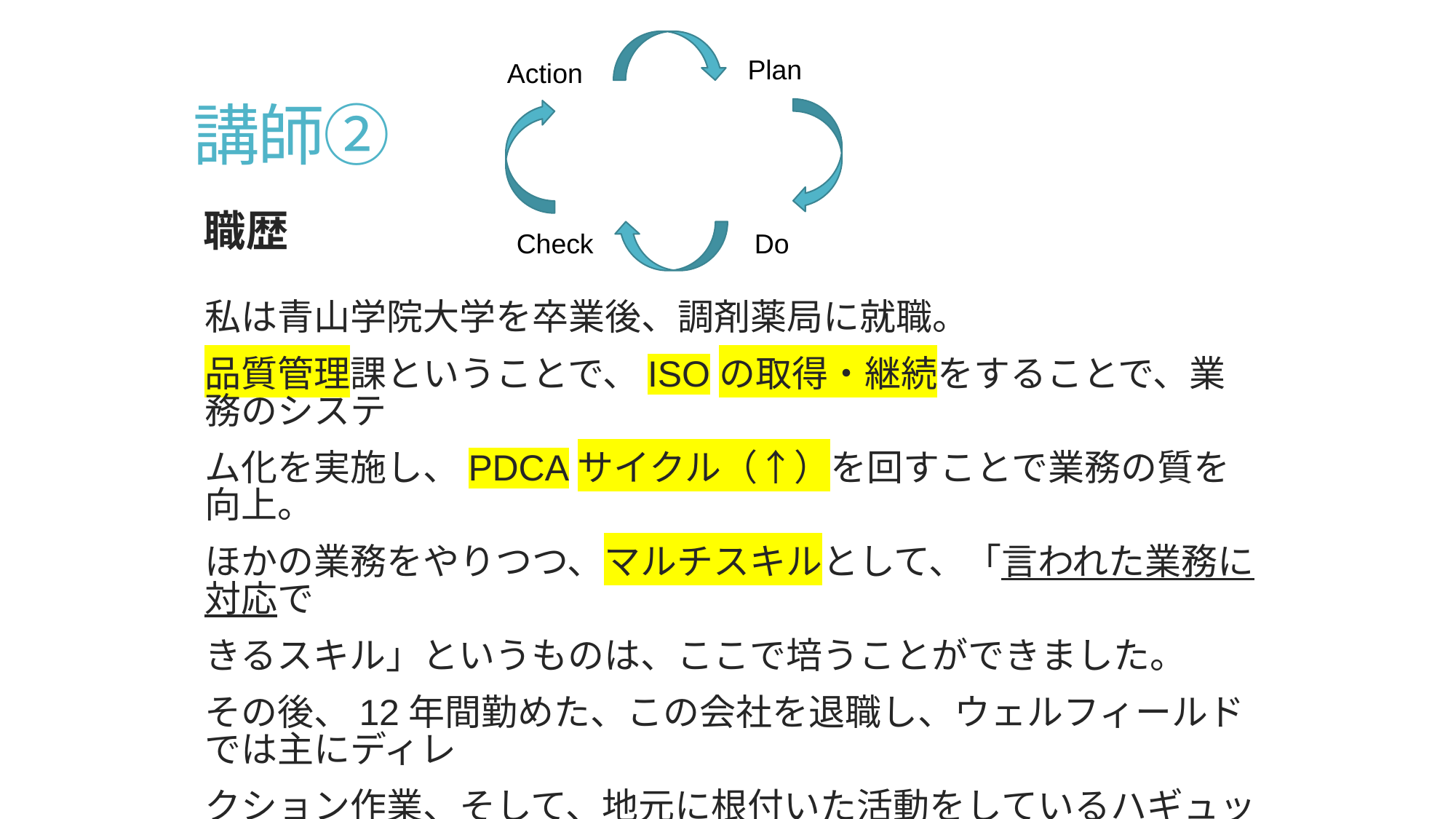

Plan
Action
# 講師②

職歴
Check
Do

私は青山学院大学を卒業後、調剤薬局に就職。
品質管理課ということで、ISOの取得・継続をすることで、業務のシステ
ム化を実施し、PDCAサイクル（↑）を回すことで業務の質を向上。
ほかの業務をやりつつ、マルチスキルとして、「言われた業務に対応で
きるスキル」というものは、ここで培うことができました。
その後、12年間勤めた、この会社を退職し、ウェルフィールドでは主にディレ
クション作業、そして、地元に根付いた活動をしているハギュット協会の理事
として活動中です。ここでは、「ゼロからイチにする」クリエイティブな業務が多
く、頭を悩ませる日々もありますが、楽しく仕事しています。